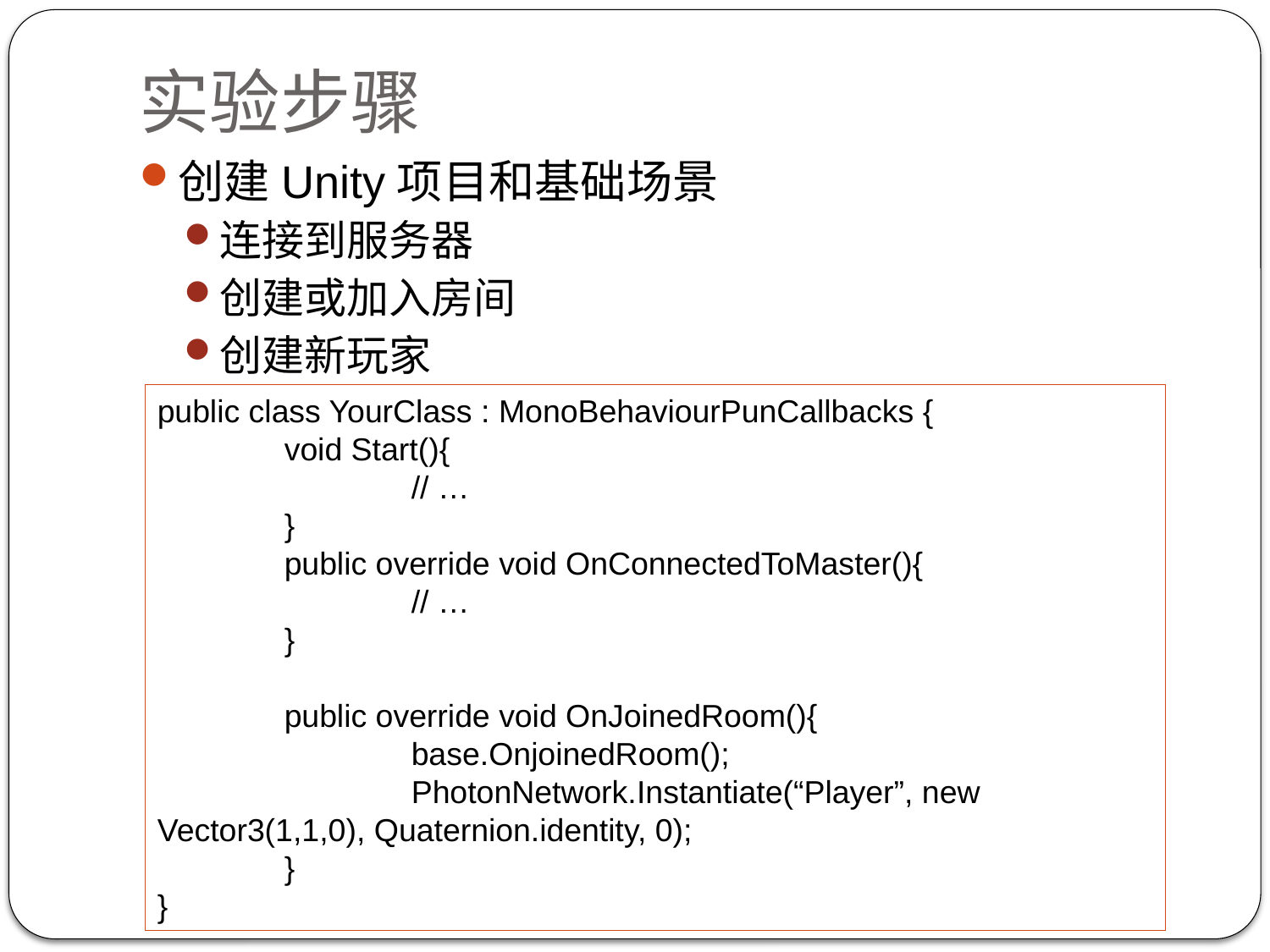

# 实验步骤
创建Unity项目和基础场景
连接到服务器
创建或加入房间
创建新玩家
public class YourClass : MonoBehaviourPunCallbacks {
	void Start(){
		// …
	}
	public override void OnConnectedToMaster(){
		// …
	}

	public override void OnJoinedRoom(){
		base.OnjoinedRoom();
		PhotonNetwork.Instantiate(“Player”, new Vector3(1,1,0), Quaternion.identity, 0);
	}
}